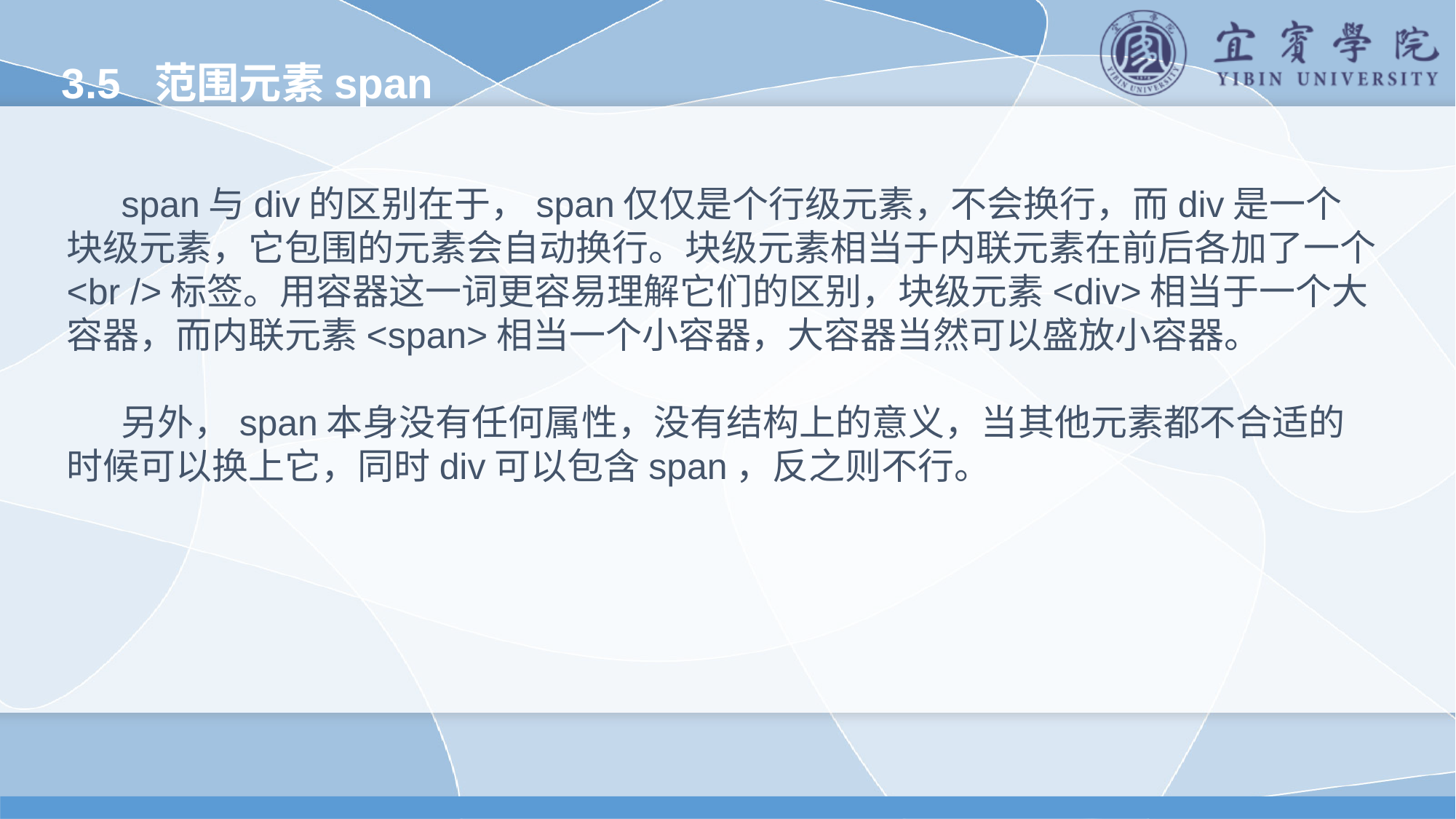

3.5  范围元素span
span与div的区别在于，span仅仅是个行级元素，不会换行，而div是一个块级元素，它包围的元素会自动换行。块级元素相当于内联元素在前后各加了一个<br />标签。用容器这一词更容易理解它们的区别，块级元素<div>相当于一个大容器，而内联元素<span>相当一个小容器，大容器当然可以盛放小容器。

另外，span本身没有任何属性，没有结构上的意义，当其他元素都不合适的时候可以换上它，同时div可以包含span，反之则不行。